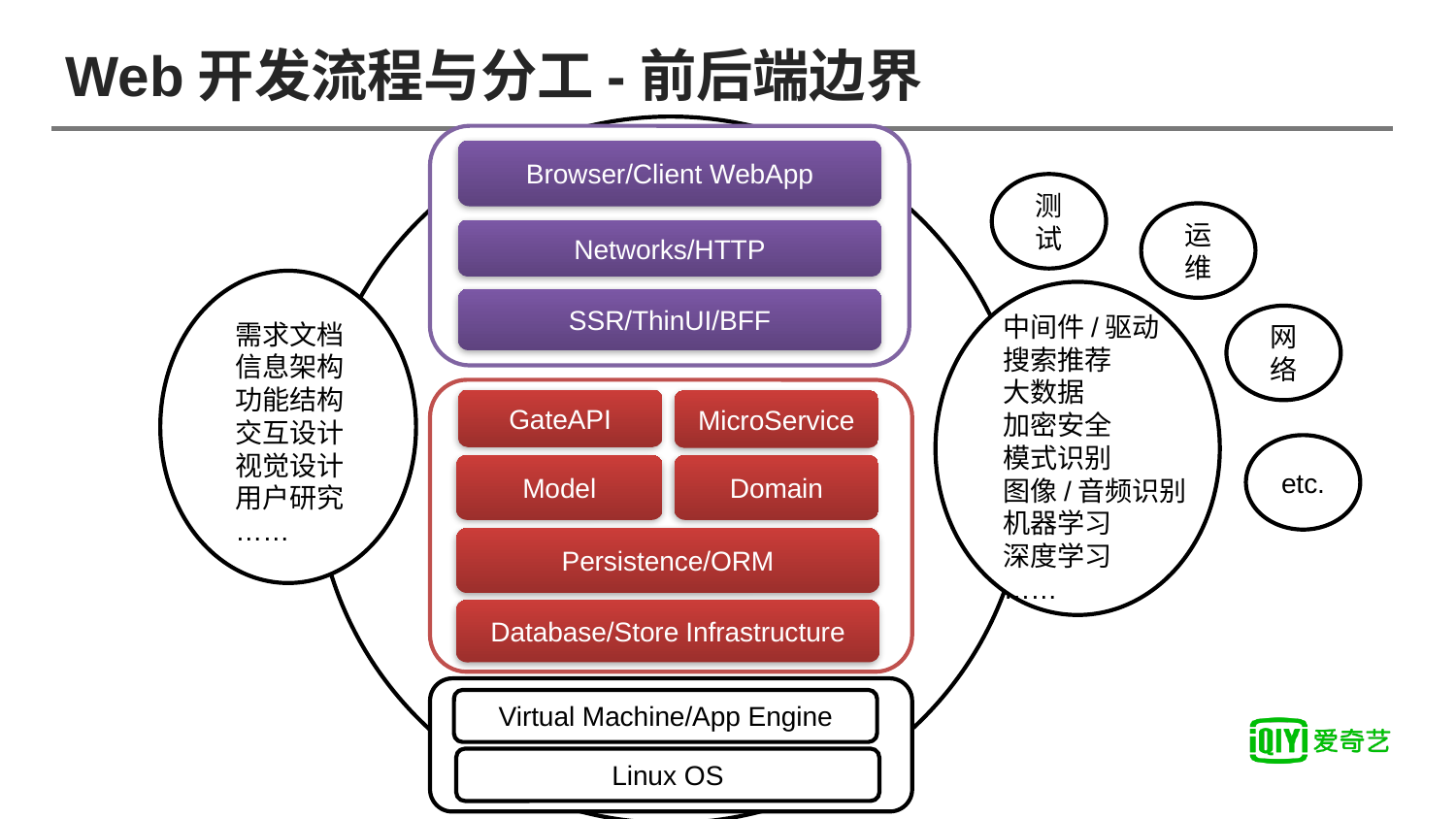

# Web开发流程与分工-前后端边界

Browser/Client WebApp
测试
运维
Networks/HTTP

SSR/ThinUI/BFF
中间件/驱动
搜索推荐
大数据
加密安全
模式识别
图像/音频识别
机器学习
深度学习
……
网络
需求文档
信息架构
功能结构
交互设计
视觉设计
用户研究
……

GateAPI
MicroService
etc.
Model
Domain
Persistence/ORM
Database/Store Infrastructure

Virtual Machine/App Engine
Linux OS